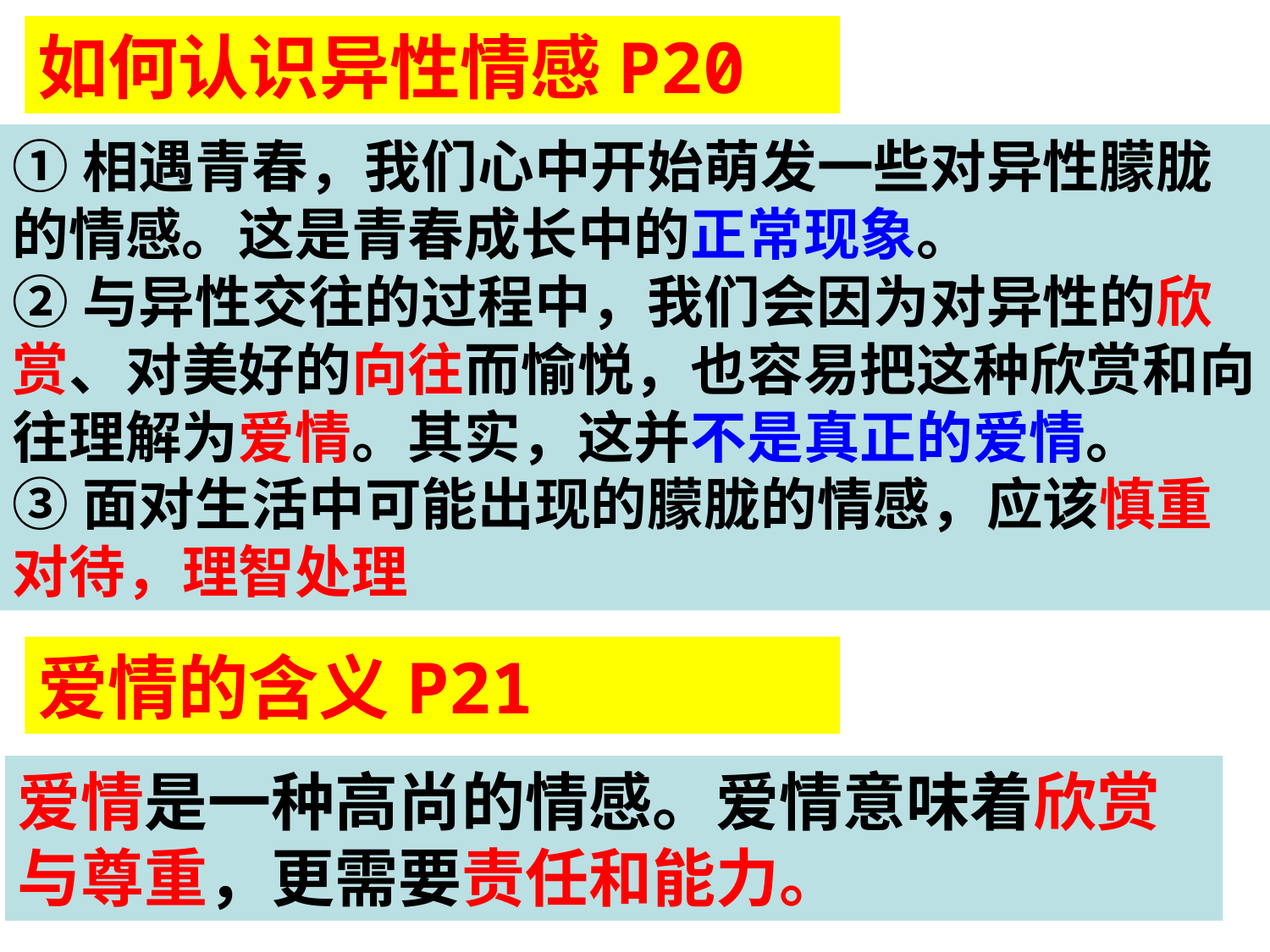

如何认识异性情感P20
①相遇青春，我们心中开始萌发一些对异性朦胧的情感。这是青春成长中的正常现象。
②与异性交往的过程中，我们会因为对异性的欣赏、对美好的向往而愉悦，也容易把这种欣赏和向往理解为爱情。其实，这并不是真正的爱情。
③面对生活中可能出现的朦胧的情感，应该慎重对待，理智处理
爱情的含义P21
爱情是一种高尚的情感。爱情意味着欣赏与尊重，更需要责任和能力。